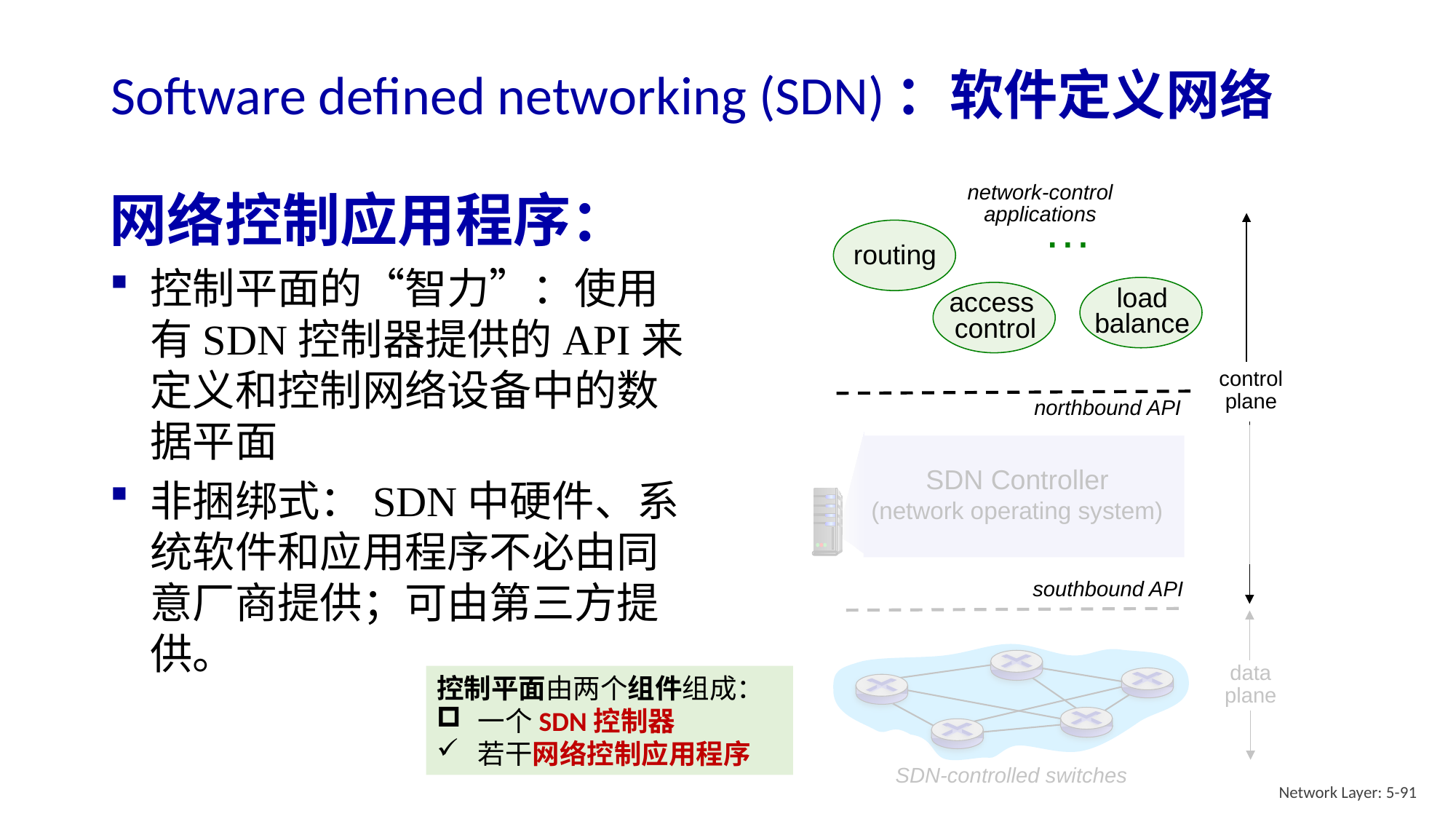

# Software defined networking (SDN)：软件定义网络
network-control applications
…

routing

load
balance

access
control
control
plane
northbound API

SDN Controller
(network operating system)

southbound API

data
plane
SDN-controlled switches
网络控制应用程序：
控制平面的“智力”：使用有SDN控制器提供的API来定义和控制网络设备中的数据平面
非捆绑式：SDN中硬件、系统软件和应用程序不必由同意厂商提供；可由第三方提供。

控制平面由两个组件组成：
一个SDN控制器
若干网络控制应用程序
Network Layer: 5-91